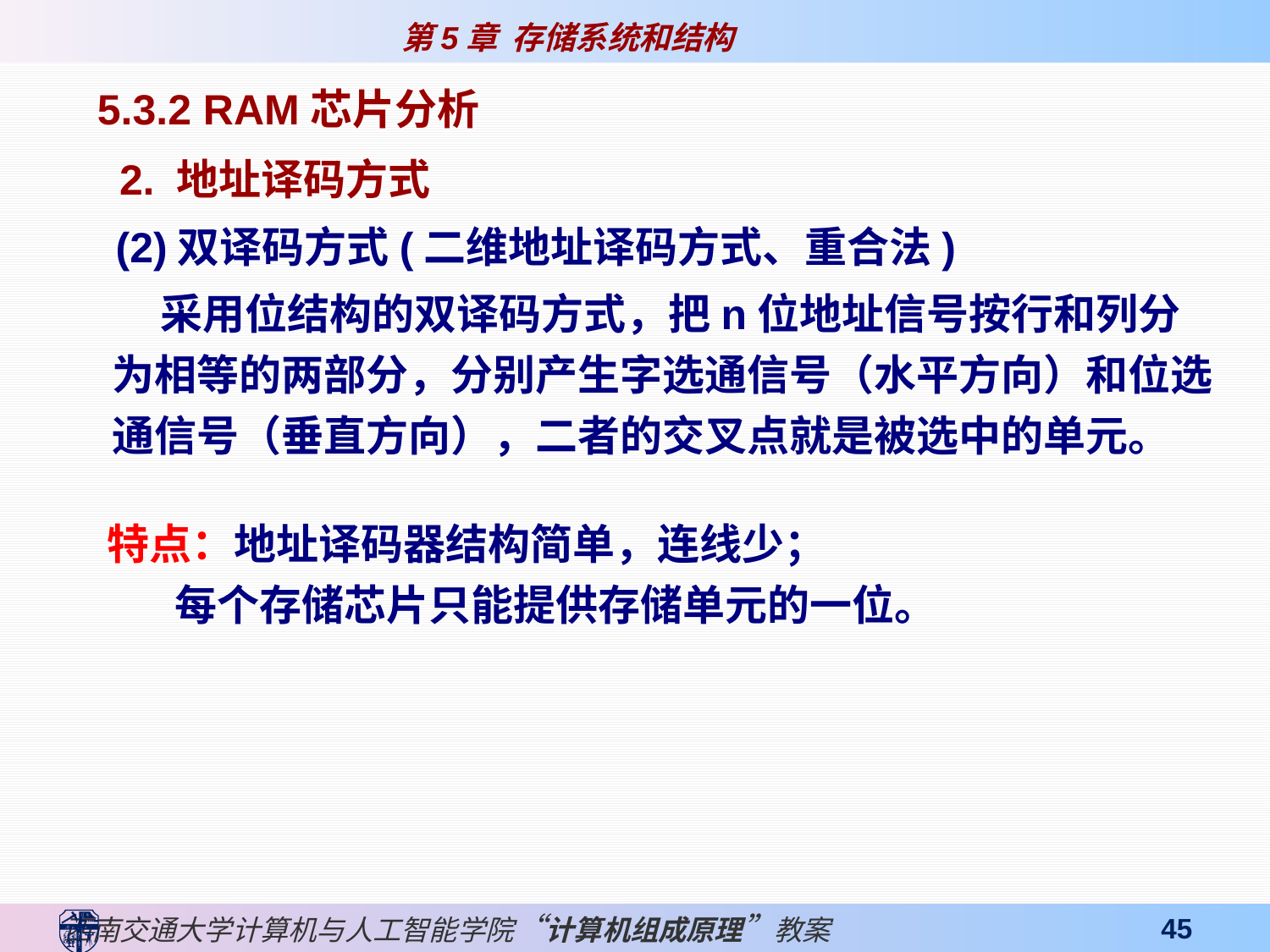

5.3.2 RAM芯片分析
 2. 地址译码方式
(2)双译码方式(二维地址译码方式、重合法)
    采用位结构的双译码方式，把n位地址信号按行和列分为相等的两部分，分别产生字选通信号（水平方向）和位选通信号（垂直方向），二者的交叉点就是被选中的单元。
特点：地址译码器结构简单，连线少；
      每个存储芯片只能提供存储单元的一位。